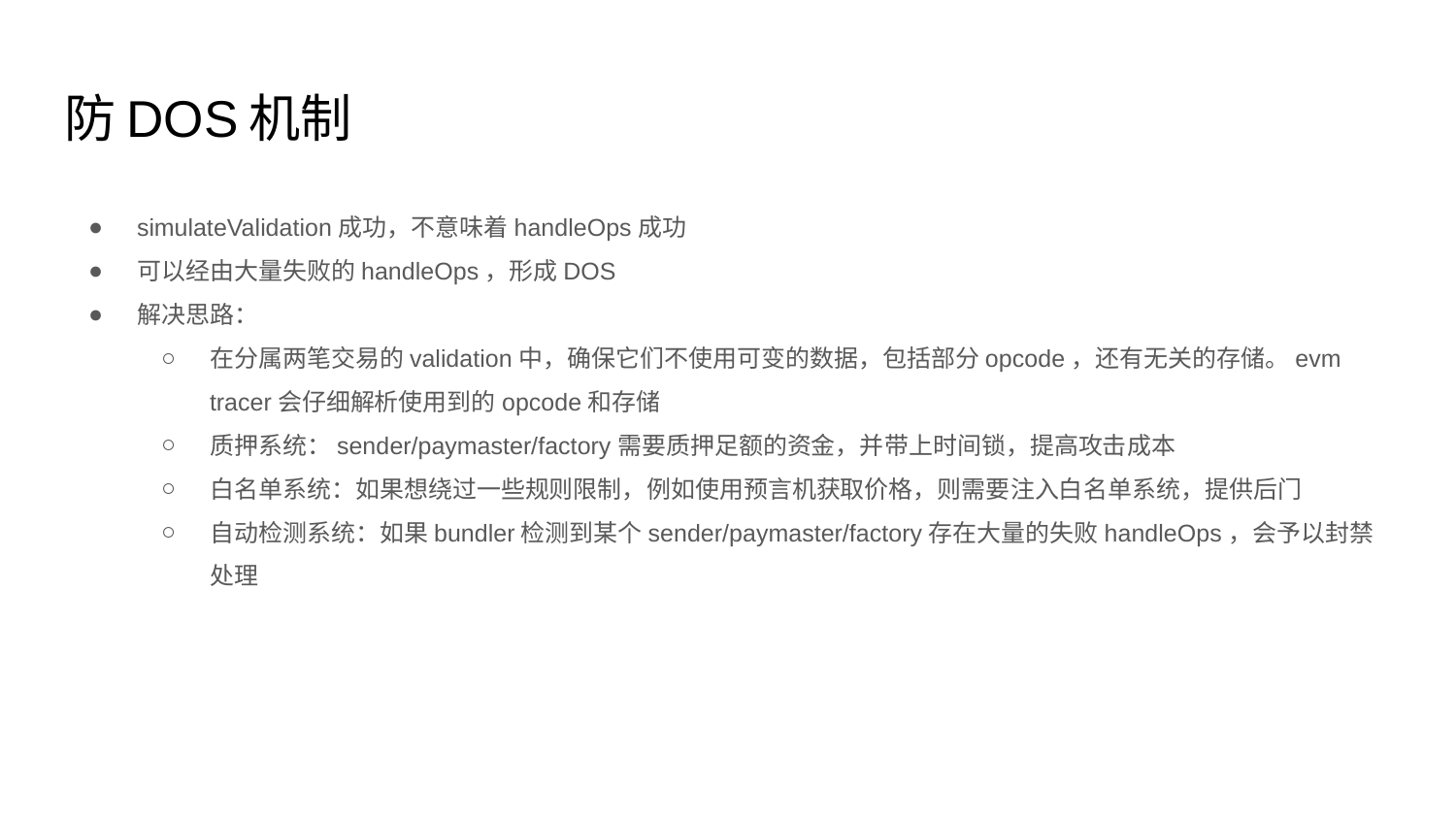

# 防DOS机制
simulateValidation成功，不意味着handleOps成功
可以经由大量失败的handleOps，形成DOS
解决思路：
在分属两笔交易的validation中，确保它们不使用可变的数据，包括部分opcode，还有无关的存储。evm tracer会仔细解析使用到的opcode和存储
质押系统：sender/paymaster/factory需要质押足额的资金，并带上时间锁，提高攻击成本
白名单系统：如果想绕过一些规则限制，例如使用预言机获取价格，则需要注入白名单系统，提供后门
自动检测系统：如果bundler检测到某个sender/paymaster/factory存在大量的失败handleOps，会予以封禁处理